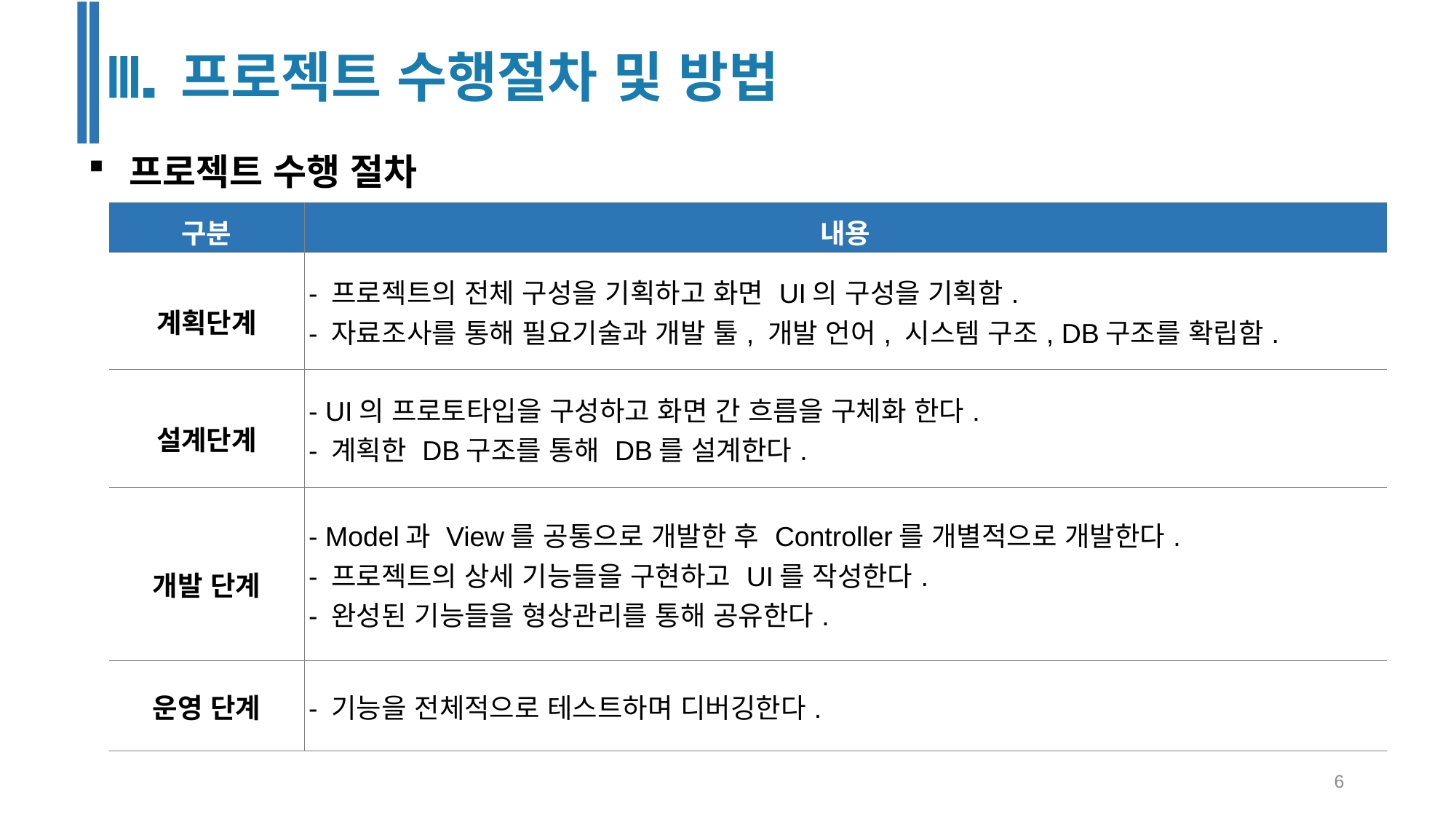

Ⅲ. 프로젝트 수행절차 및 방법
프로젝트 수행 절차
| 구분 | 내용 |
| --- | --- |
| 계획단계 | - 프로젝트의 전체 구성을 기획하고 화면 UI의 구성을 기획함. - 자료조사를 통해 필요기술과 개발 툴, 개발 언어, 시스템 구조, DB구조를 확립함. |
| 설계단계 | - UI의 프로토타입을 구성하고 화면 간 흐름을 구체화 한다. - 계획한 DB구조를 통해 DB를 설계한다. |
| 개발 단계 | - Model과 View를 공통으로 개발한 후 Controller를 개별적으로 개발한다. - 프로젝트의 상세 기능들을 구현하고 UI를 작성한다. - 완성된 기능들을 형상관리를 통해 공유한다. |
| 운영 단계 | - 기능을 전체적으로 테스트하며 디버깅한다. |
6